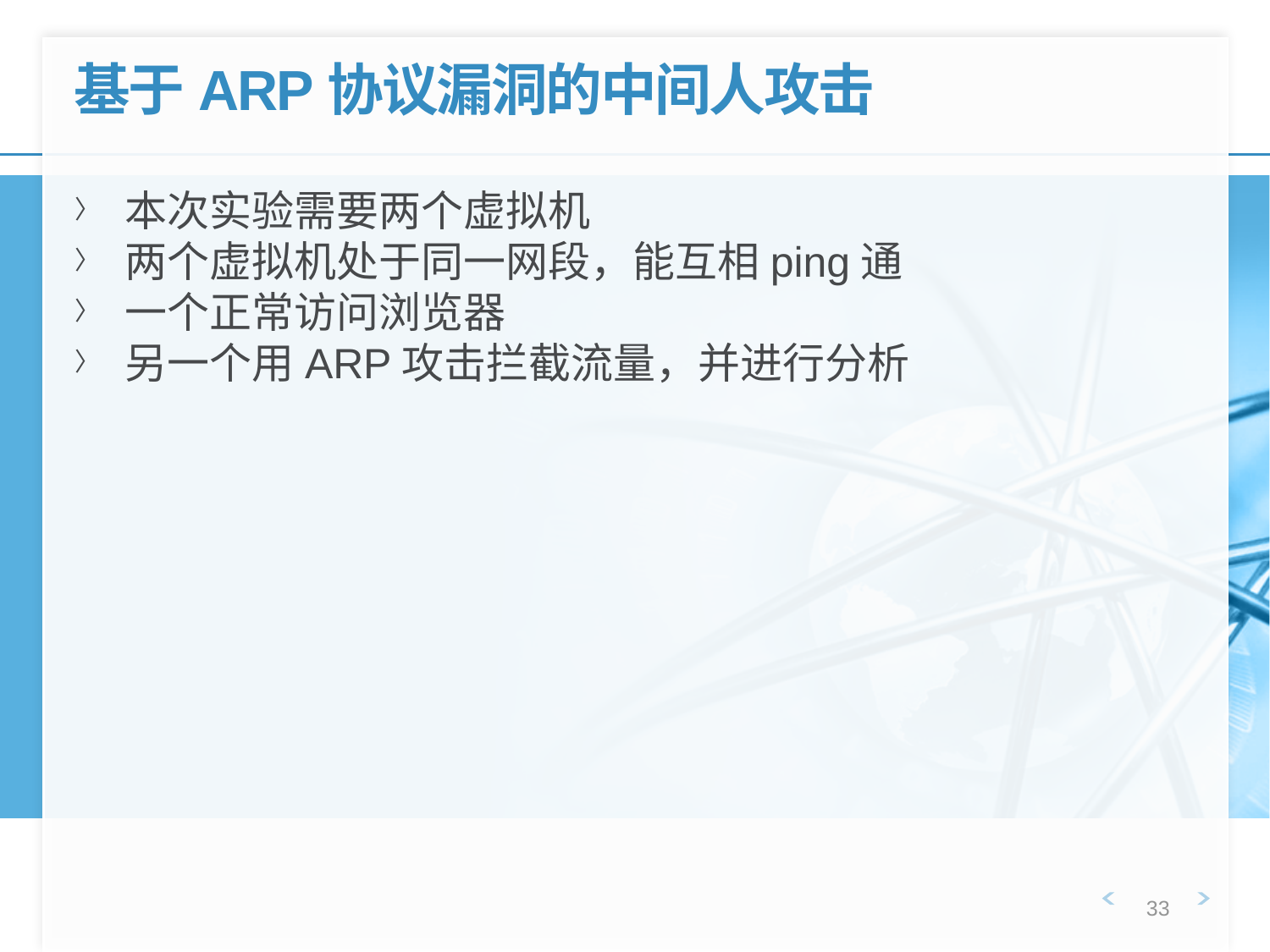

# 基于ARP协议漏洞的中间人攻击
本次实验需要两个虚拟机
两个虚拟机处于同一网段，能互相ping通
一个正常访问浏览器
另一个用ARP攻击拦截流量，并进行分析
33